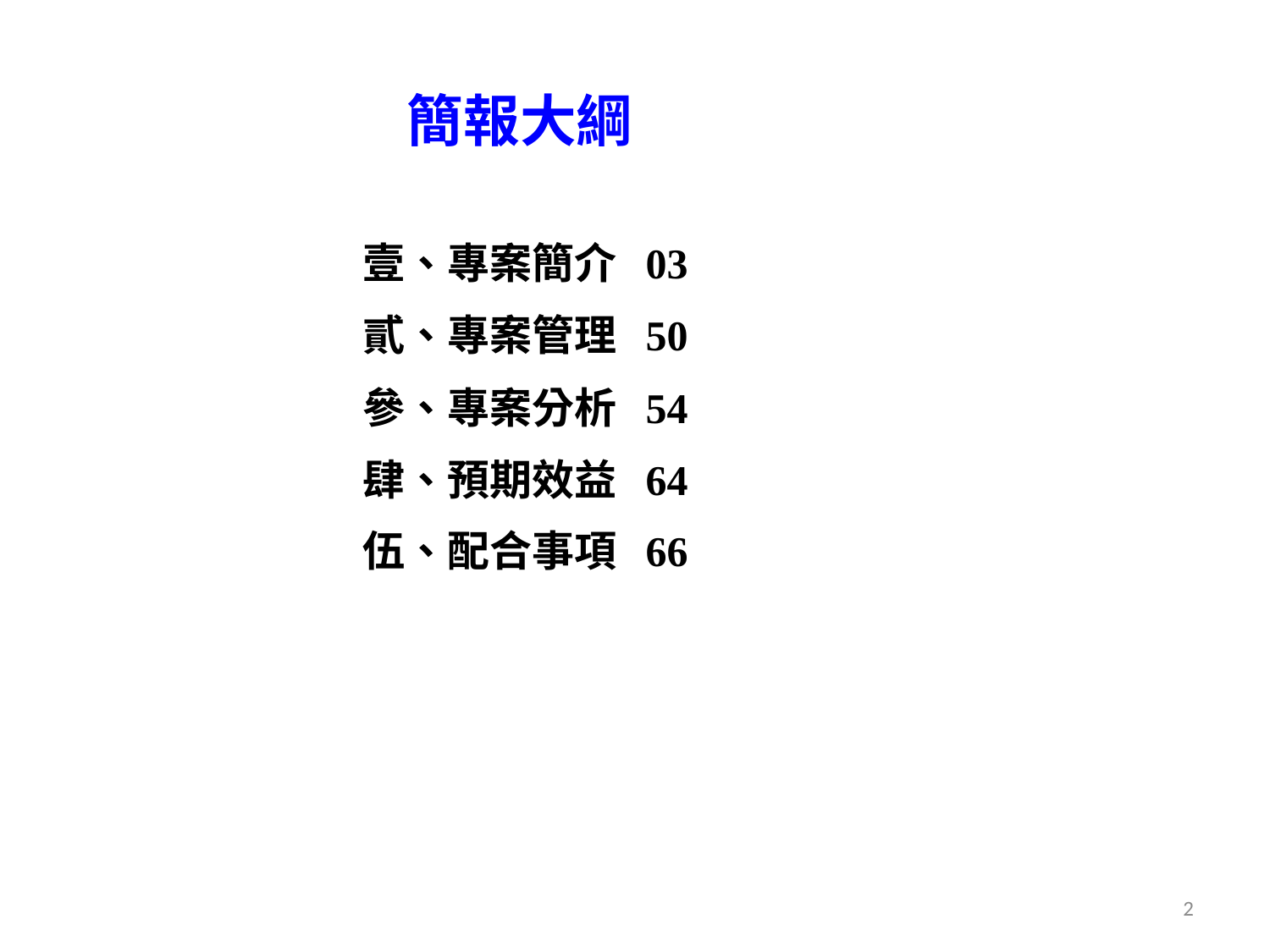

簡報大綱
壹、專案簡介  03
貳、專案管理  50
參、專案分析  54
肆、預期效益  64
伍、配合事項  66
2